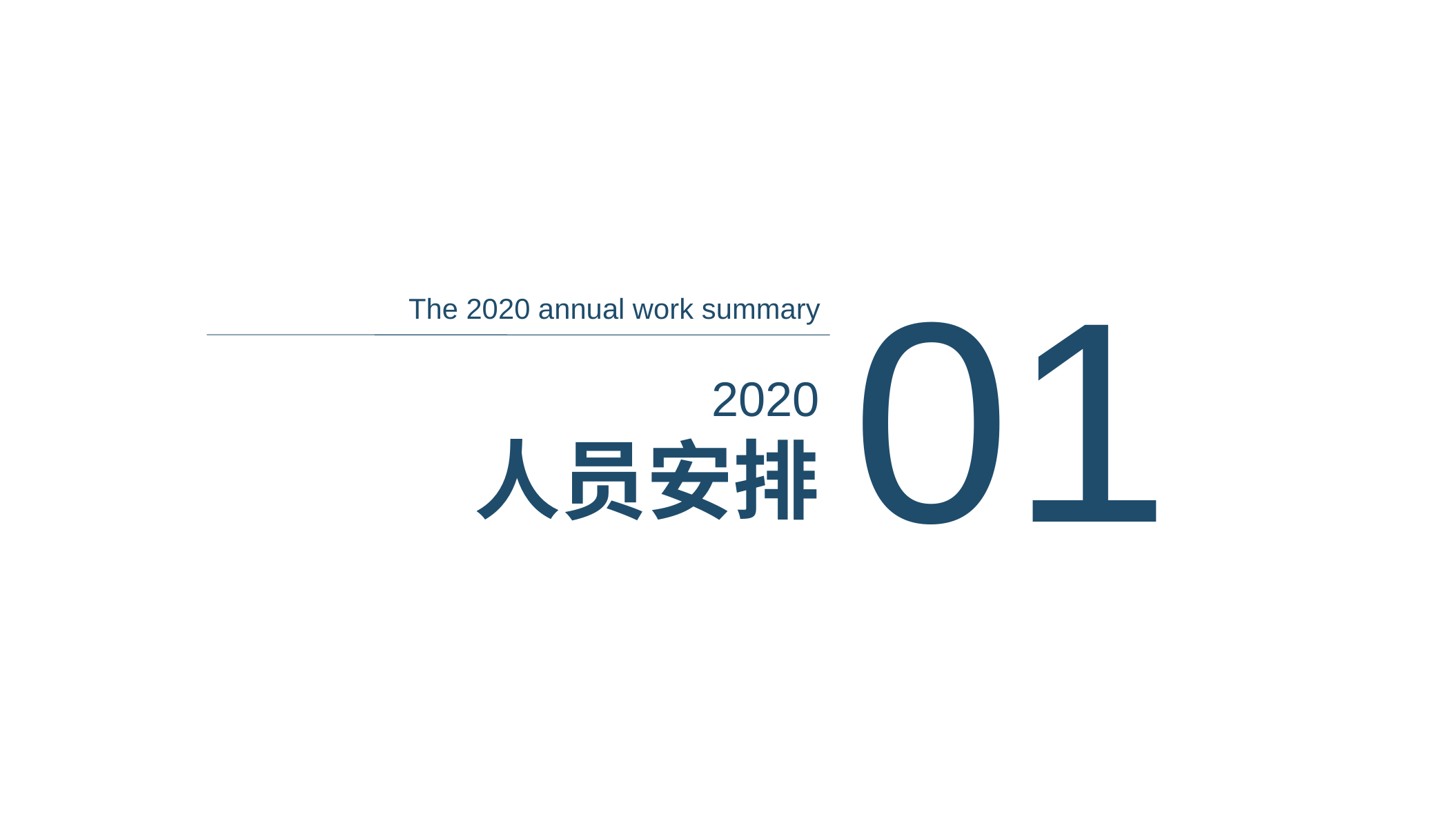

01
The 2020 annual work summary

2020
人员安排